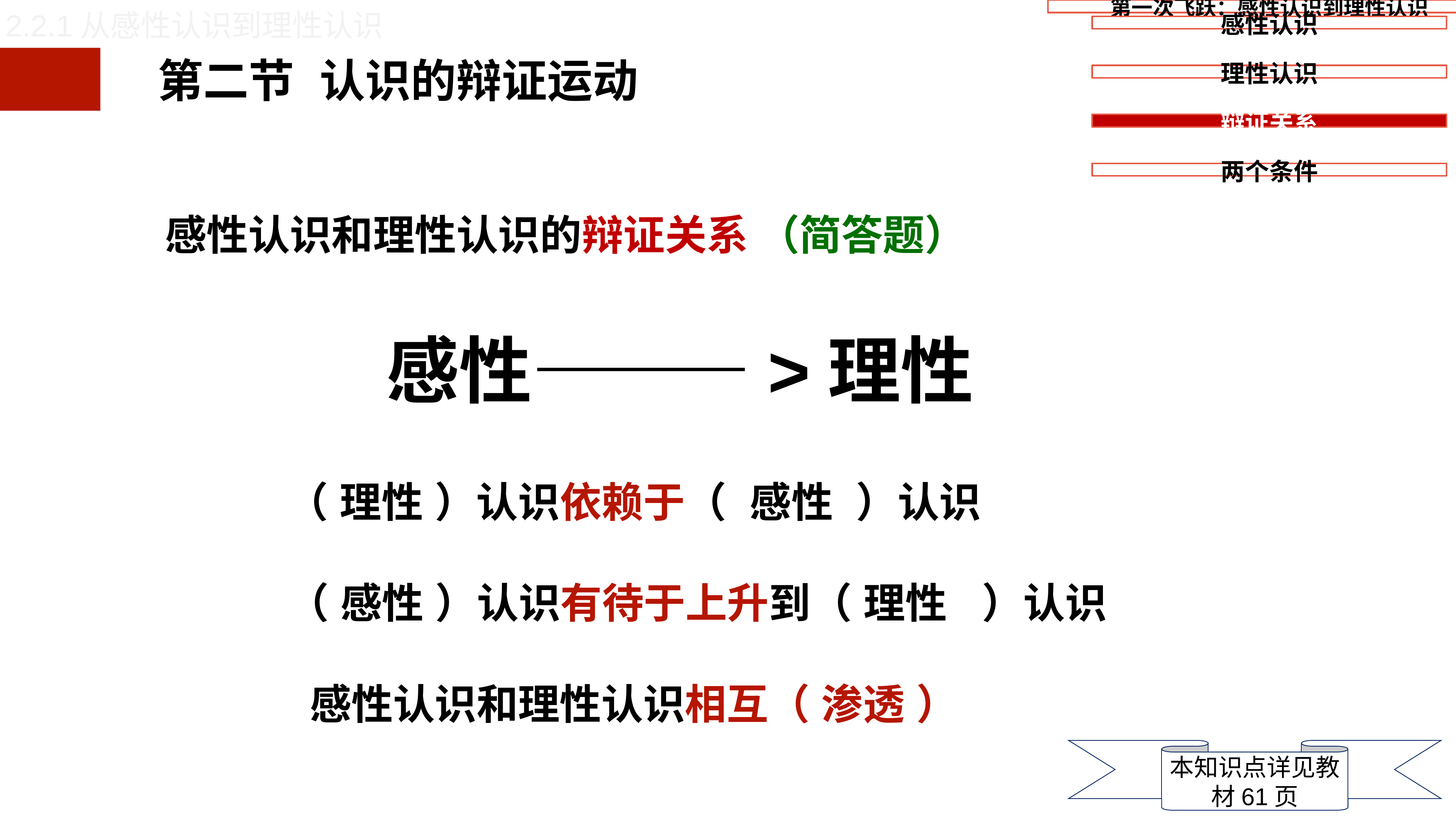

第一次飞跃：感性认识到理性认识
感性认识
理性认识
辩证关系
两个条件
2.2.1从感性认识到理性认识
感性认识和理性认识的辩证关系 （简答题）
感性———>理性
（ 理性 ）认识依赖于（  感性  ）认识
（ 感性 ）认识有待于上升到（ 理性   ）认识
感性认识和理性认识相互（ 渗透 ）
本知识点详见教材61页